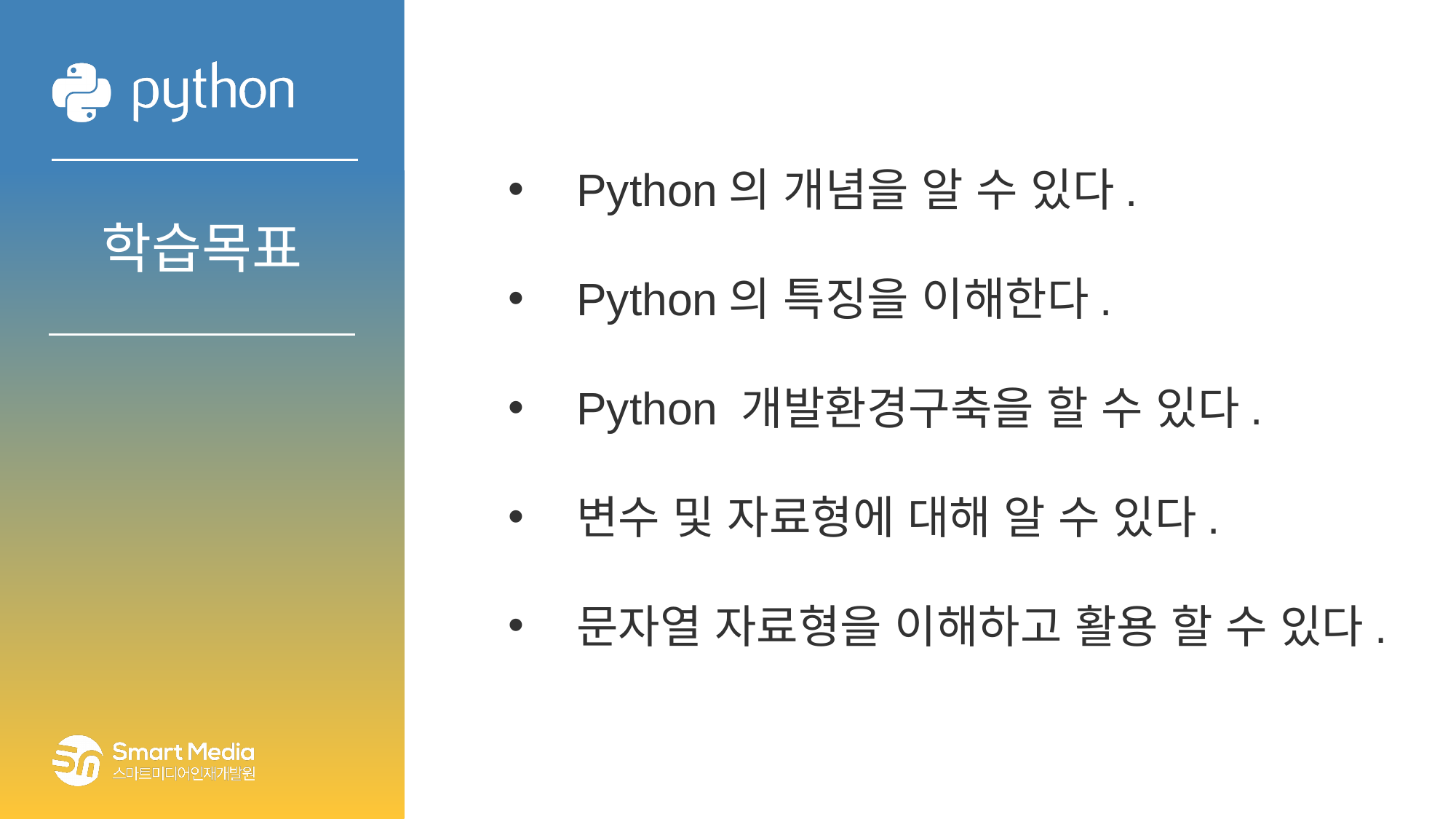

Python의 개념을 알 수 있다.

Python의 특징을 이해한다.

Python 개발환경구축을 할 수 있다.

변수 및 자료형에 대해 알 수 있다.

문자열 자료형을 이해하고 활용 할 수 있다.
학습목표